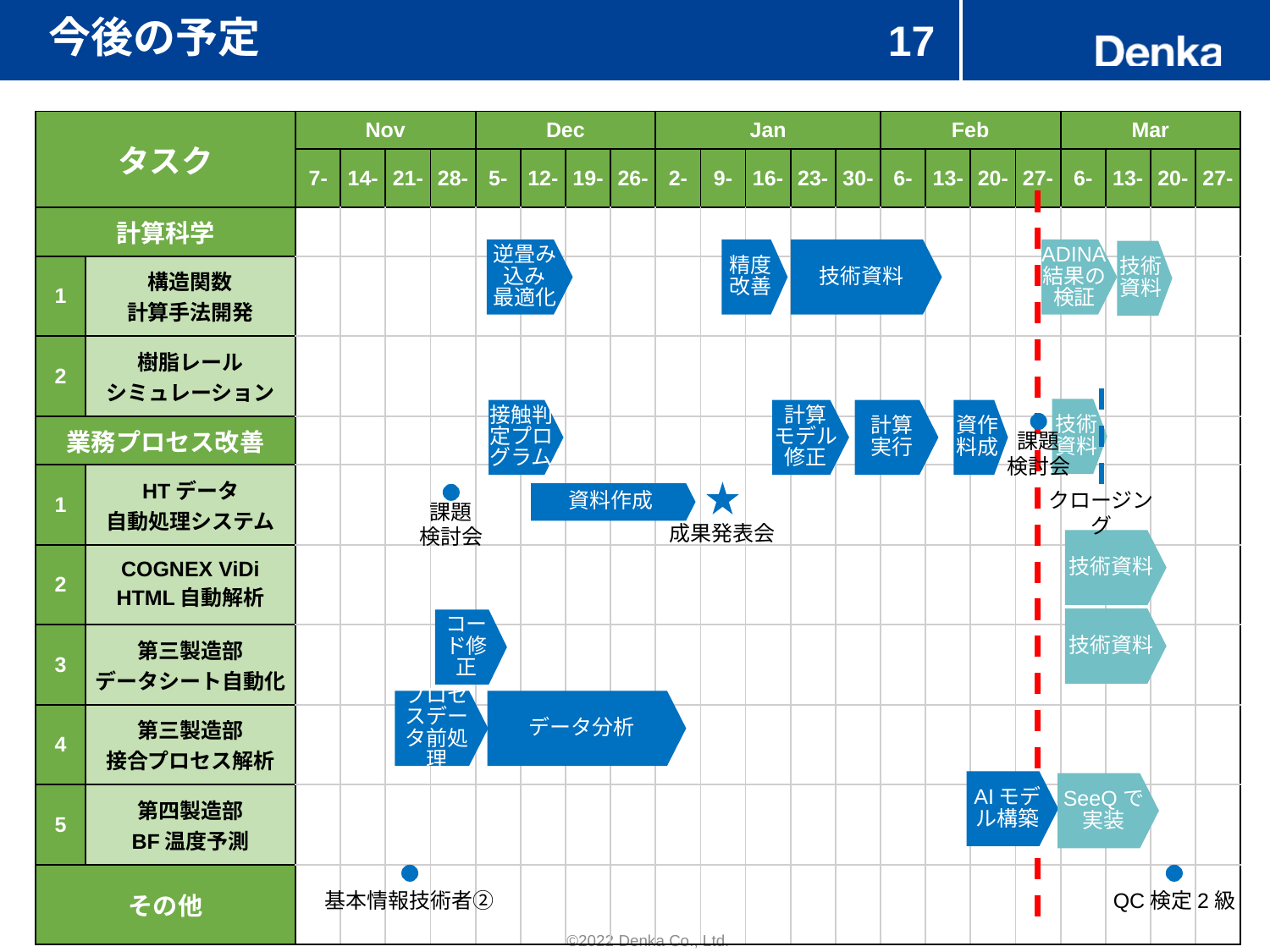

# 今後の予定
17
| タスク |  | Nov |  |  |  | Dec |  |  |  | Jan |  |  |  |  | Feb |  |  |  | Mar |  |  |  |
| --- | --- | --- | --- | --- | --- | --- | --- | --- | --- | --- | --- | --- | --- | --- | --- | --- | --- | --- | --- | --- | --- | --- |
|  |  | 7- | 14- | 21- | 28- | 5- | 12- | 19- | 26- | 2- | 9- | 16- | 23- | 30- | 6- | 13- | 20- | 27- | 6- | 13- | 20- | 27- |
| 計算科学 |  |  |  |  |  |  |  |  |  |  |  |  |  |  |  |  |  |  |  |  |  |  |
| 1 | 構造関数 計算手法開発 |  |  |  |  |  |  |  |  |  |  |  |  |  |  |  |  |  |  |  |  |  |
| 2 | 樹脂レール シミュレーション |  |  |  |  |  |  |  |  |  |  |  |  |  |  |  |  |  |  |  |  |  |
| 業務プロセス改善 |  |  |  |  |  |  |  |  |  |  |  |  |  |  |  |  |  |  |  |  |  |  |
| 1 | HTデータ 自動処理システム |  |  |  |  |  |  |  |  |  |  |  |  |  |  |  |  |  |  |  |  |  |
| 2 | COGNEX ViDi HTML自動解析 |  |  |  |  |  |  |  |  |  |  |  |  |  |  |  |  |  |  |  |  |  |
| 3 | 第三製造部 データシート自動化 |  |  |  |  |  |  |  |  |  |  |  |  |  |  |  |  |  |  |  |  |  |
| 4 | 第三製造部 接合プロセス解析 |  |  |  |  |  |  |  |  |  |  |  |  |  |  |  |  |  |  |  |  |  |
| 5 | 第四製造部 BF温度予測 |  |  |  |  |  |  |  |  |  |  |  |  |  |  |  |  |  |  |  |  |  |
| その他 |  |  |  |  |  |  |  |  |  |  |  |  |  |  |  |  |  |  |  |  |  |  |
逆畳み込み
最適化
精度改善
技術資料
ADINA結果の検証
技術資料
技術資料
接触判定プログラム
計算
モデル修正
計算
実行
資作料成

課題
検討会
クロージング

資料作成

課題
検討会
成果発表会
技術資料
技術資料
コード修正
プロセスデータ前処理
データ分析
AIモデル構築
SeeQで実装

基本情報技術者②
QC検定2級